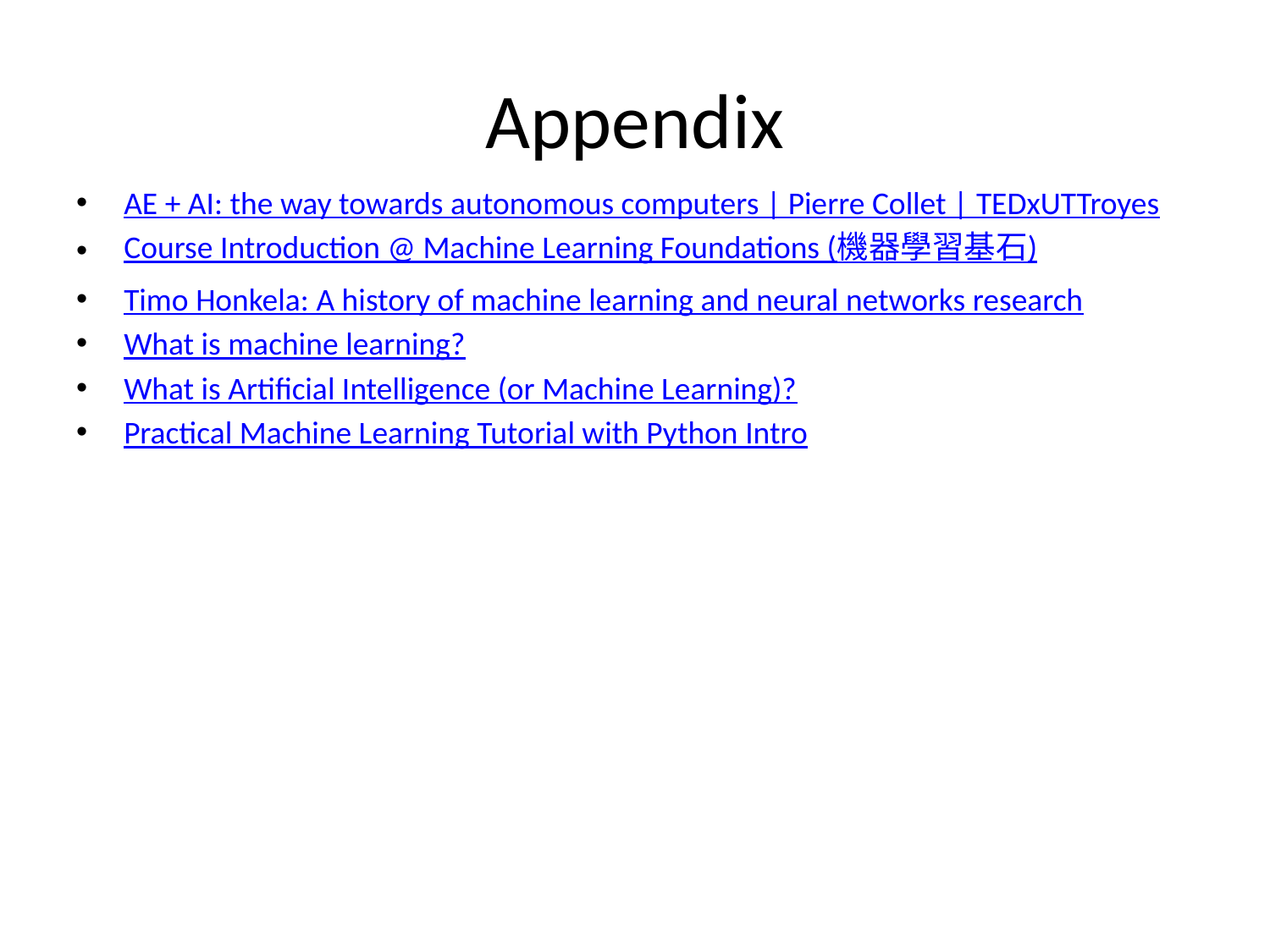

# Appendix
AE + AI: the way towards autonomous computers | Pierre Collet | TEDxUTTroyes
Course Introduction @ Machine Learning Foundations (機器學習基石)
Timo Honkela: A history of machine learning and neural networks research
What is machine learning?
What is Artificial Intelligence (or Machine Learning)?
Practical Machine Learning Tutorial with Python Intro